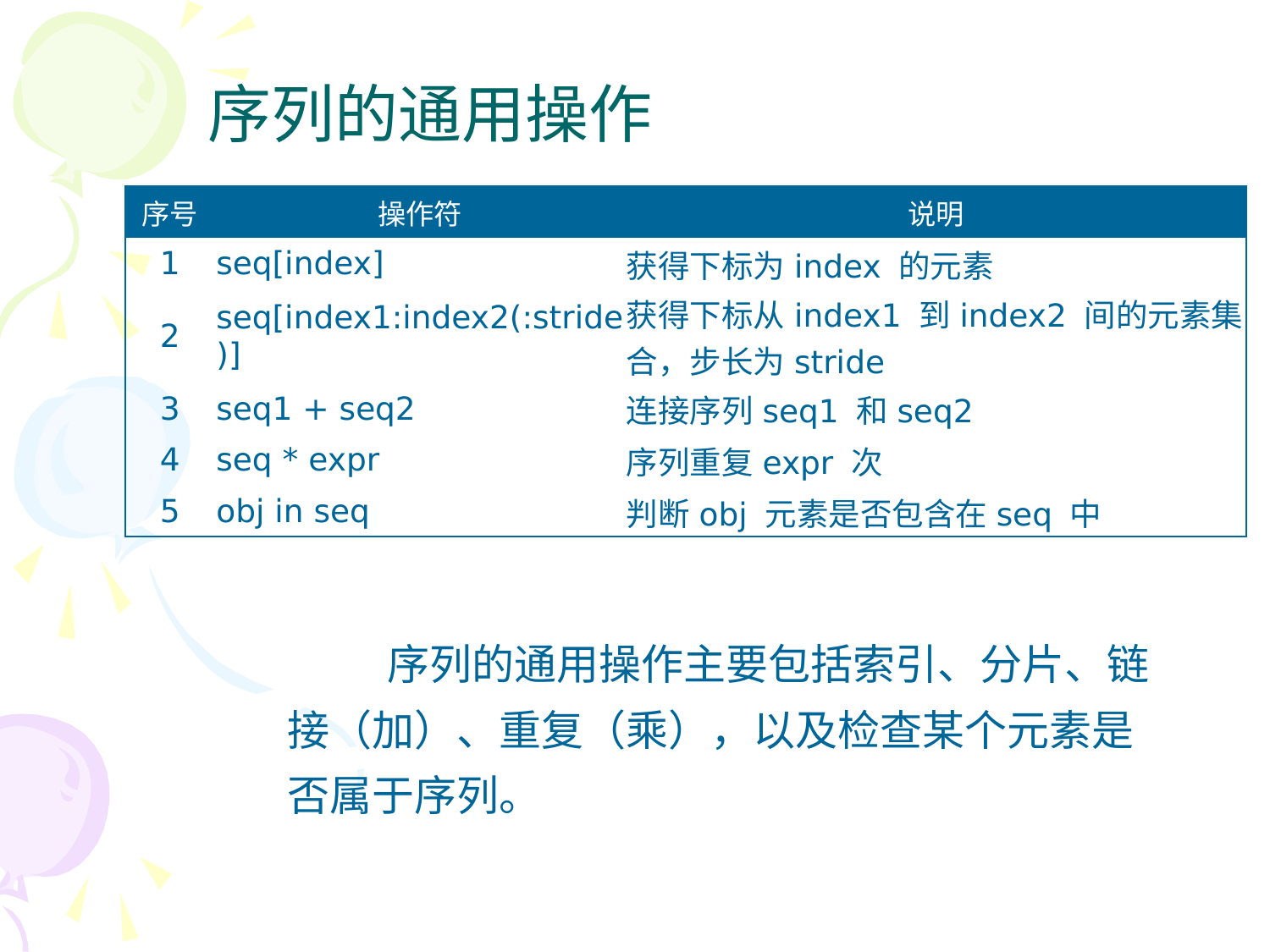

# 序列的通用操作
| 序号 | 操作符 | 说明 |
| --- | --- | --- |
| 1 | seq[index] | 获得下标为index 的元素 |
| 2 | seq[index1:index2(:stride)] | 获得下标从index1 到index2 间的元素集合，步长为stride |
| 3 | seq1 + seq2 | 连接序列seq1 和seq2 |
| 4 | seq \* expr | 序列重复expr 次 |
| 5 | obj in seq | 判断obj 元素是否包含在seq 中 |
序列的通用操作主要包括索引、分片、链接（加）、重复（乘），以及检查某个元素是否属于序列。